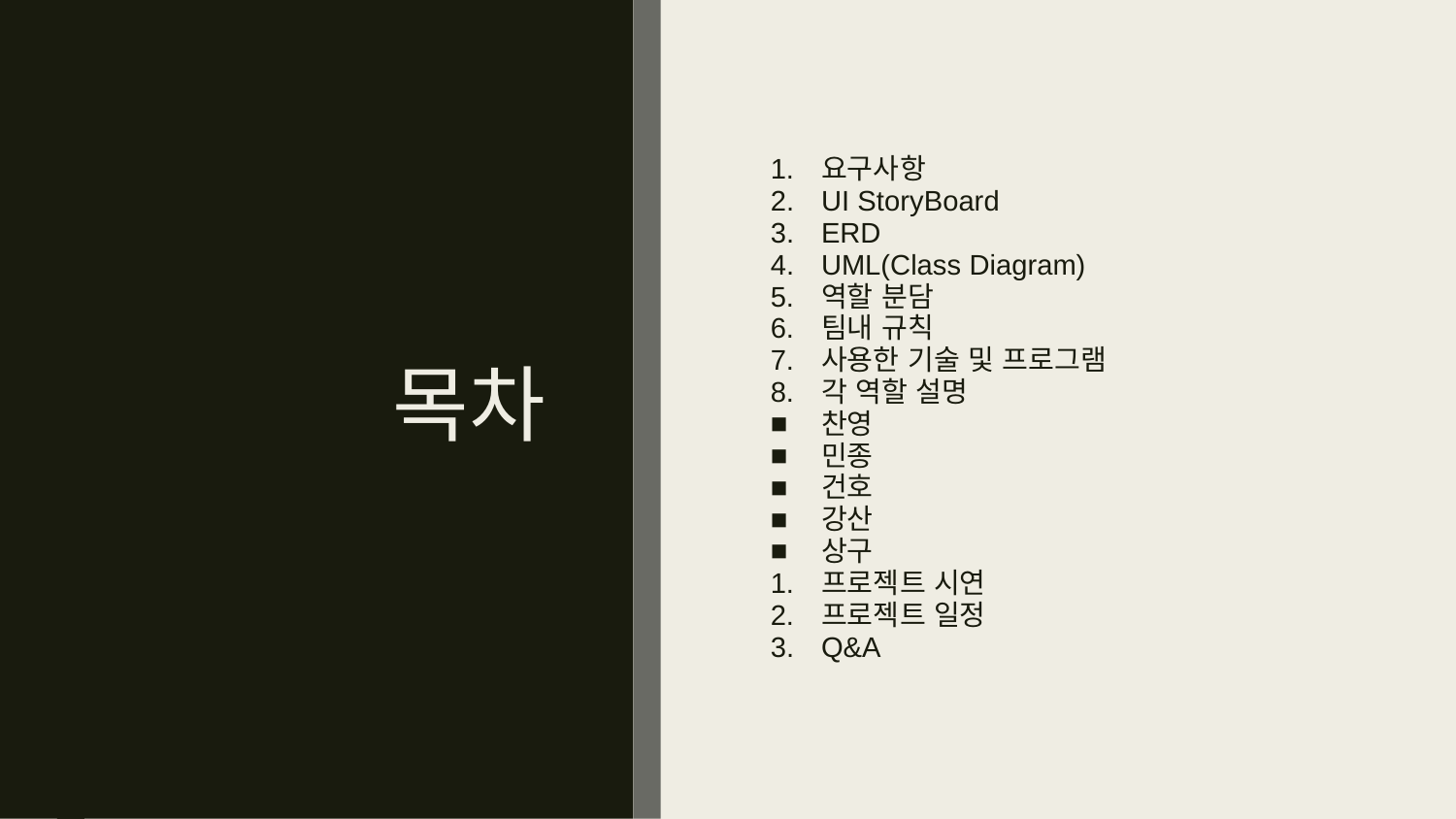

# 목차
요구사항
UI StoryBoard
ERD
UML(Class Diagram)
역할 분담
팀내 규칙
사용한 기술 및 프로그램
각 역할 설명
찬영
민종
건호
강산
상구
프로젝트 시연
프로젝트 일정
Q&A